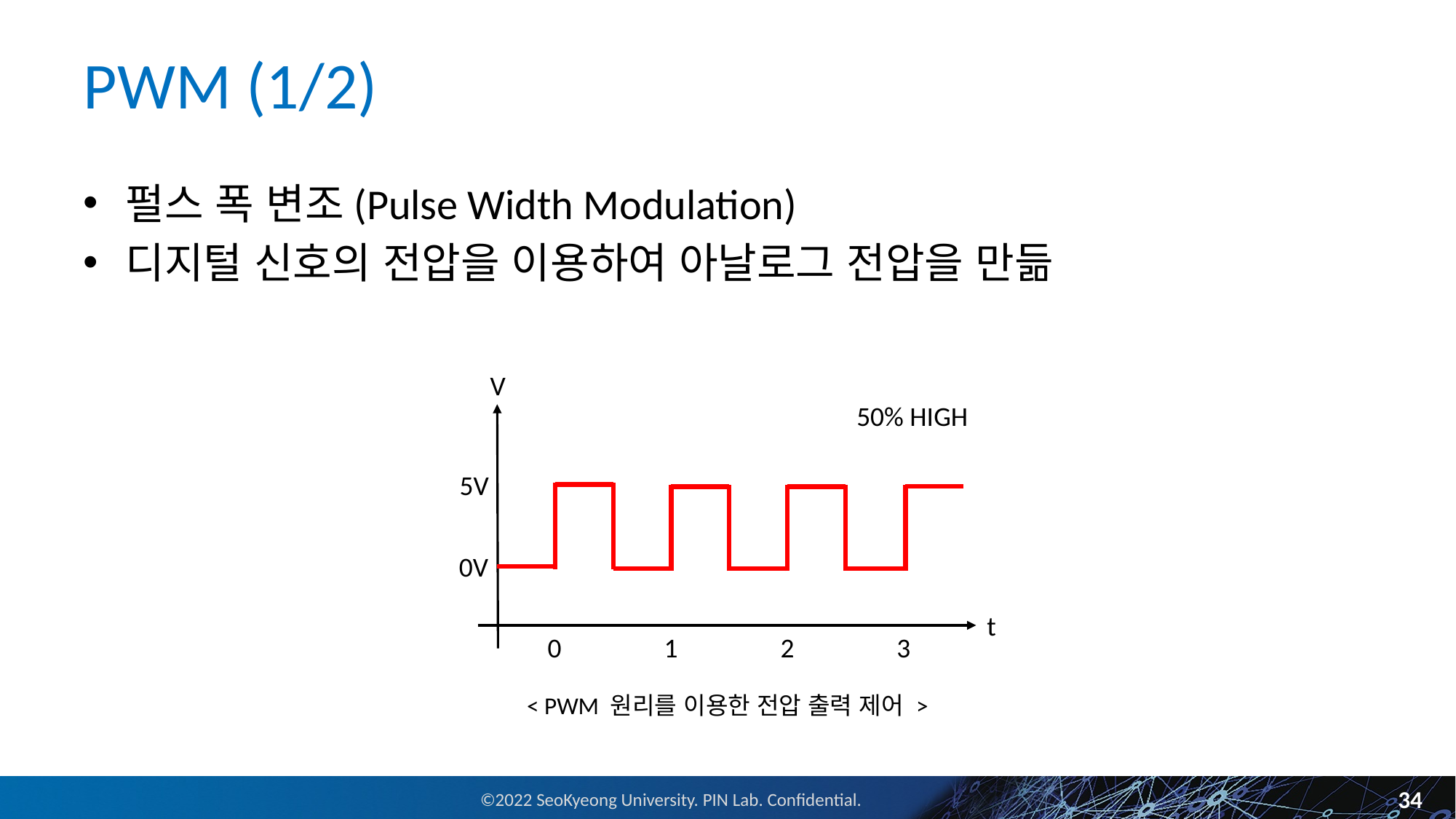

# PWM (1/2)
펄스 폭 변조(Pulse Width Modulation)
디지털 신호의 전압을 이용하여 아날로그 전압을 만듦

V
5V
0V
t
0
1
2
3
50% HIGH
< PWM 원리를 이용한 전압 출력 제어 >

34